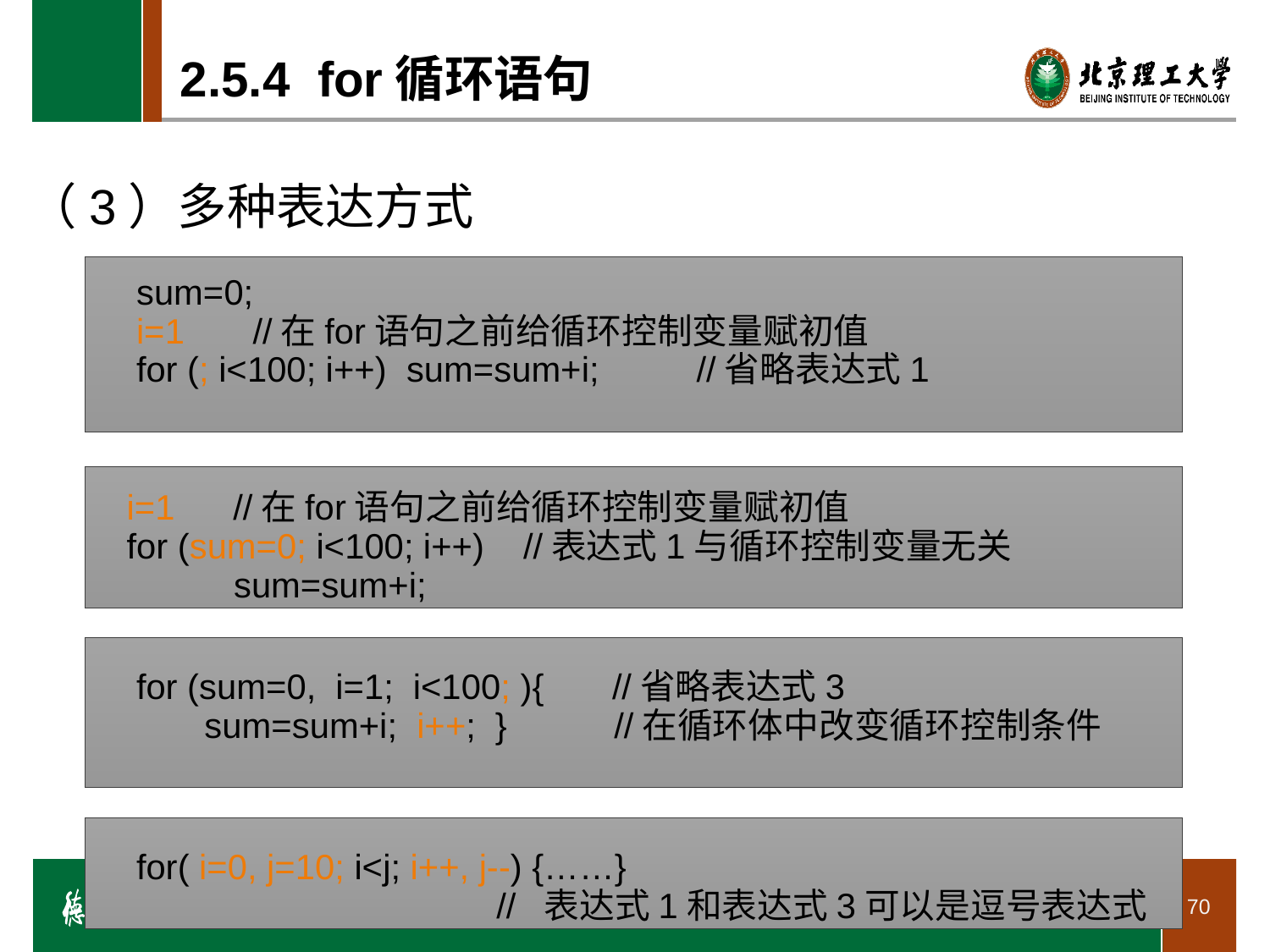

# 2.5.4  for循环语句
（3）多种表达方式
    sum=0;
    i=1       //在for语句之前给循环控制变量赋初值
    for (; i<100; i++)  sum=sum+i;          //省略表达式1

   i=1      //在for语句之前给循环控制变量赋初值
   for (sum=0; i<100; i++)    //表达式1与循环控制变量无关
              sum=sum+i;

    for (sum=0,  i=1;  i<100; ){       //省略表达式3
           sum=sum+i;  i++;  }           //在循环体中改变循环控制条件

    for( i=0, j=10; i<j; i++, j--) {……}
                                         //  表达式1和表达式3可以是逗号表达式